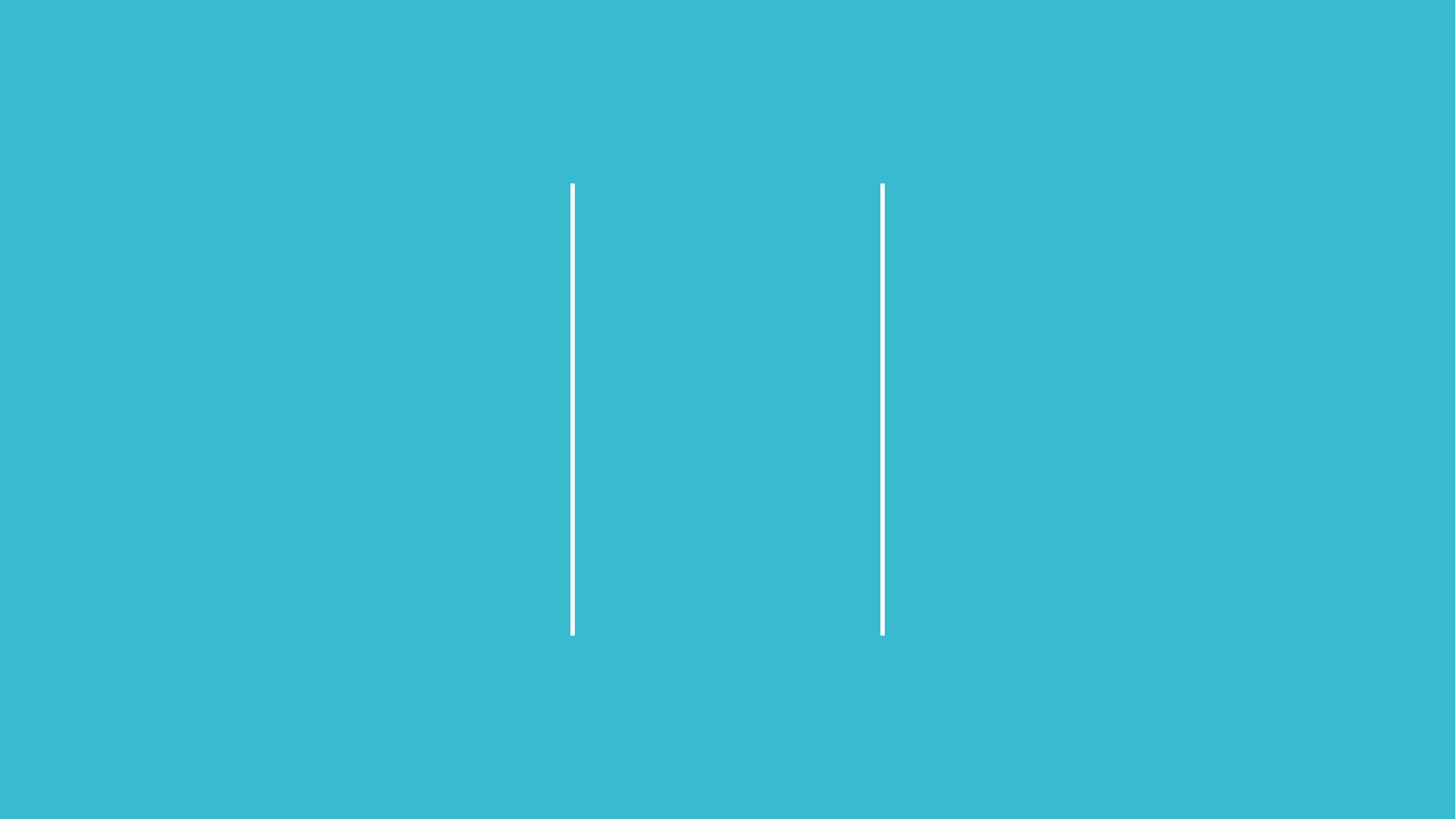

Part 3
서비스 기능
및
설명
Pork Katsu